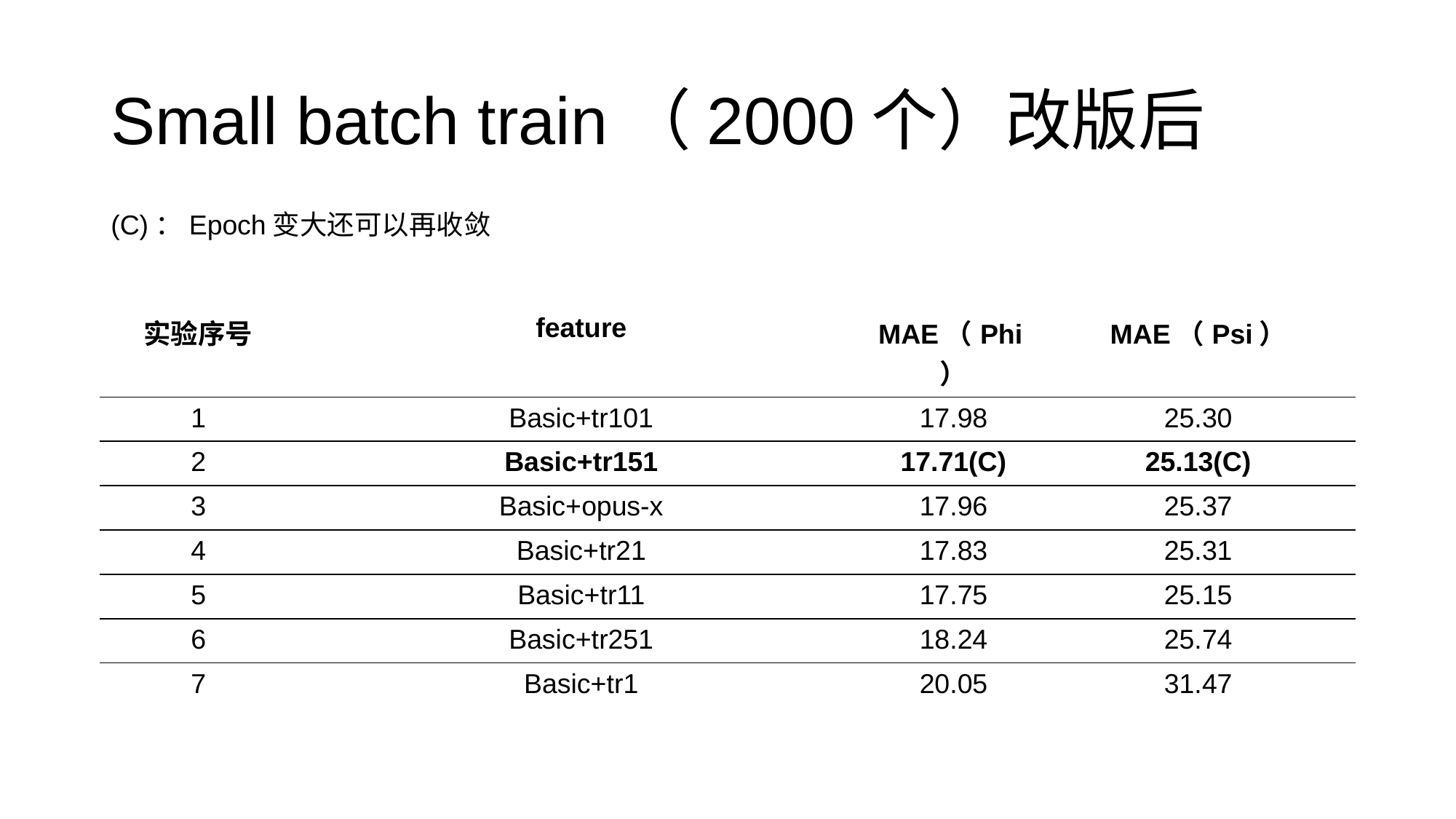

# Small batch train（2000个）改版后
(C)：Epoch变大还可以再收敛
| 实验序号 | feature | MAE（Phi） | MAE（Psi） |
| --- | --- | --- | --- |
| 1 | Basic+tr101 | 17.98 | 25.30 |
| 2 | Basic+tr151 | 17.71(C) | 25.13(C) |
| 3 | Basic+opus-x | 17.96 | 25.37 |
| 4 | Basic+tr21 | 17.83 | 25.31 |
| 5 | Basic+tr11 | 17.75 | 25.15 |
| 6 | Basic+tr251 | 18.24 | 25.74 |
| 7 | Basic+tr1 | 20.05 | 31.47 |